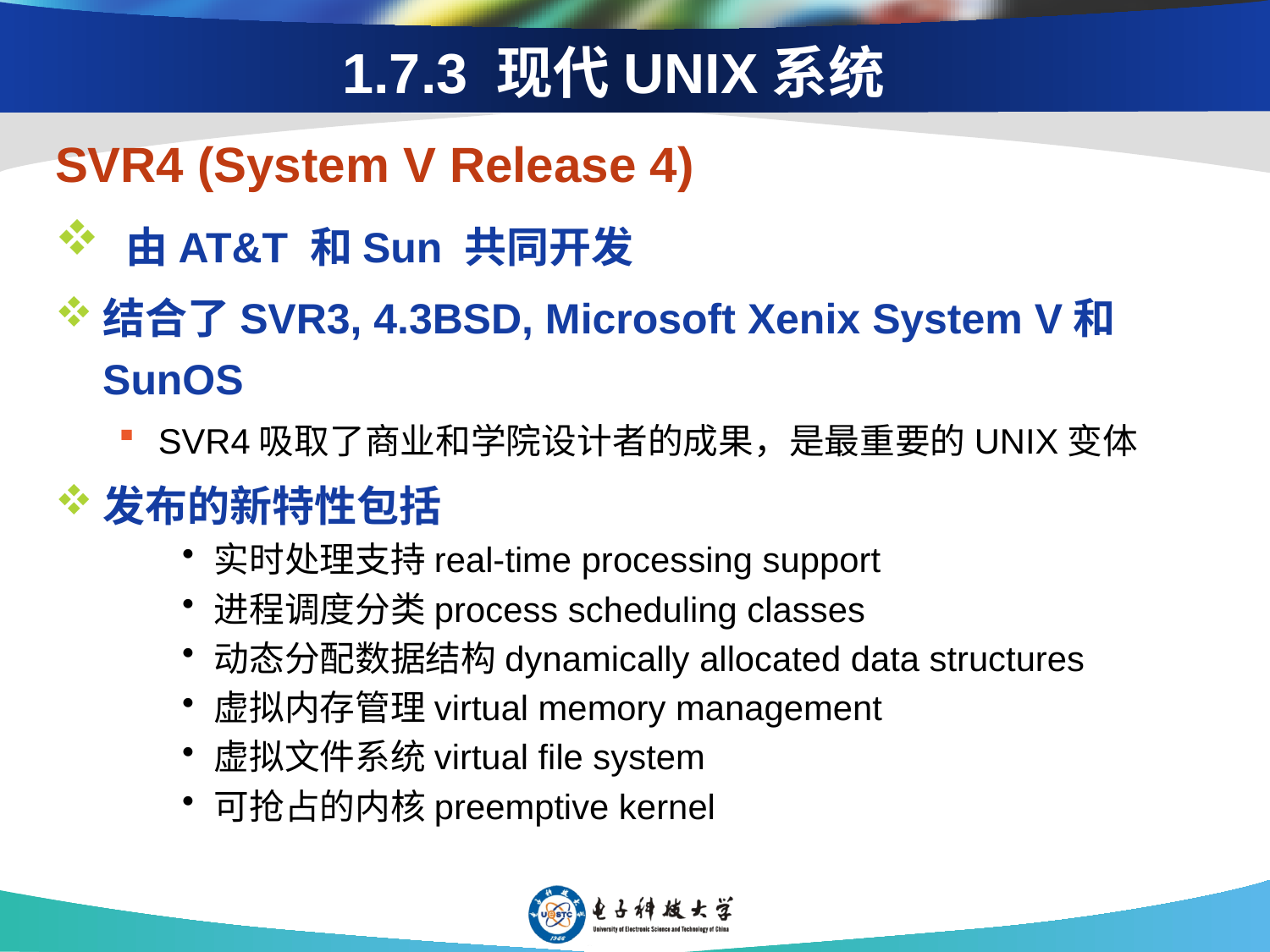

# 1.7.3 现代UNIX系统
SVR4 (System V Release 4)
 由AT&T 和Sun 共同开发
结合了SVR3, 4.3BSD, Microsoft Xenix System V和SunOS
SVR4吸取了商业和学院设计者的成果，是最重要的UNIX变体
发布的新特性包括
实时处理支持real-time processing support
进程调度分类process scheduling classes
动态分配数据结构dynamically allocated data structures
虚拟内存管理virtual memory management
虚拟文件系统virtual file system
可抢占的内核preemptive kernel